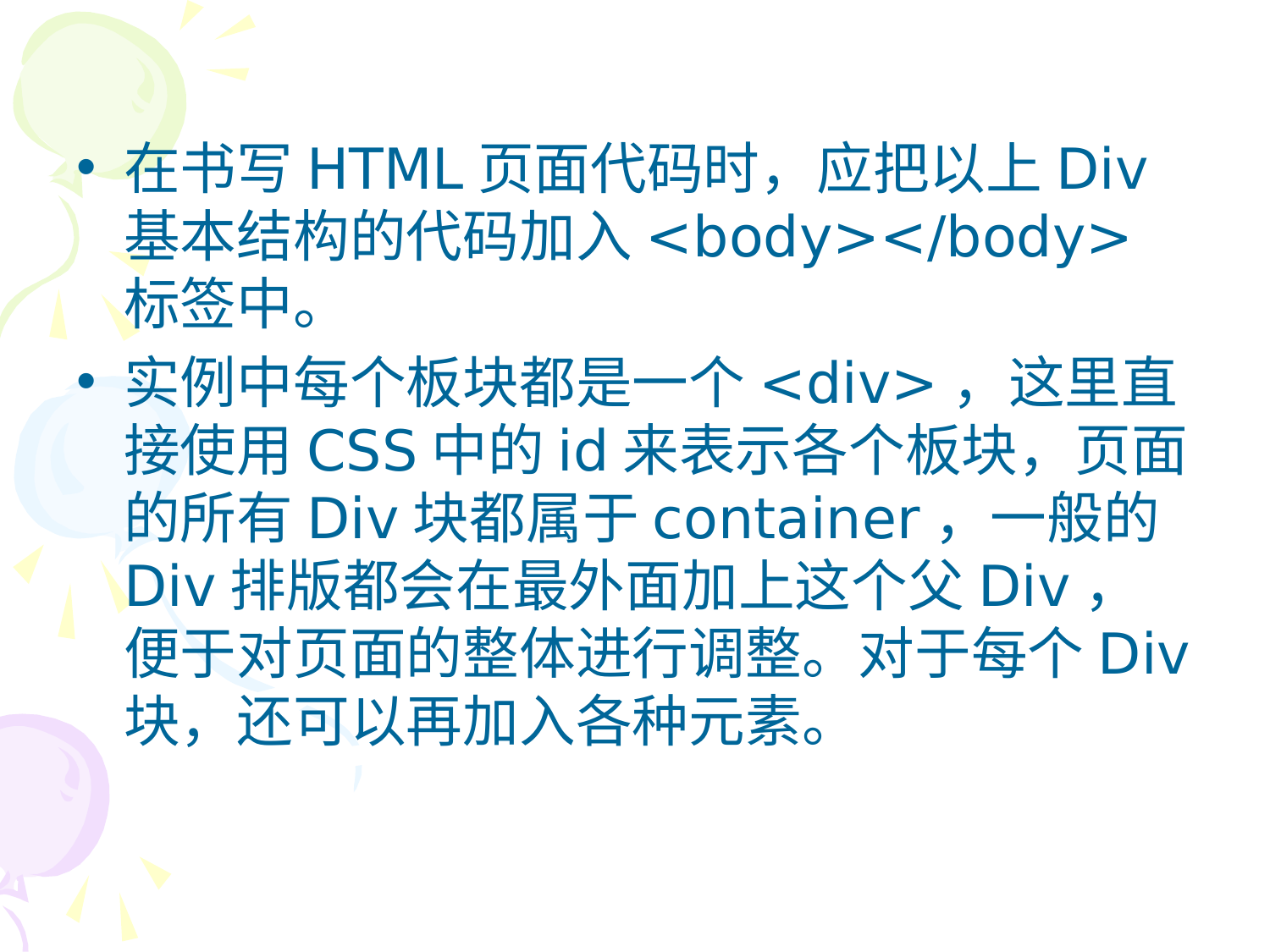

在书写HTML页面代码时，应把以上Div基本结构的代码加入<body></body>标签中。
实例中每个板块都是一个<div>，这里直接使用CSS中的id来表示各个板块，页面的所有Div块都属于container，一般的Div排版都会在最外面加上这个父Div，便于对页面的整体进行调整。对于每个Div块，还可以再加入各种元素。